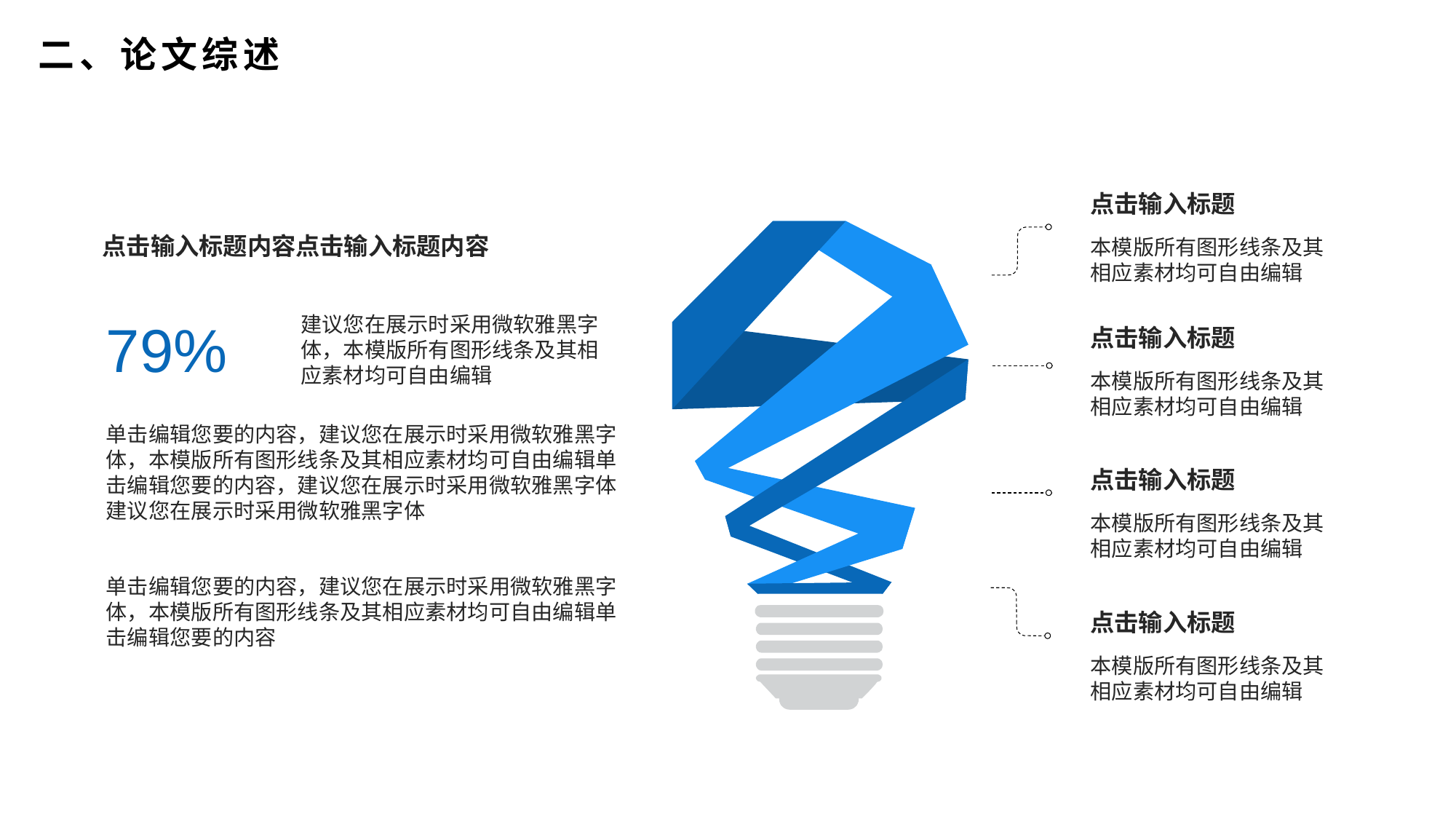

二、论文综述
点击输入标题

点击输入标题内容点击输入标题内容

本模版所有图形线条及其相应素材均可自由编辑
79%
建议您在展示时采用微软雅黑字体，本模版所有图形线条及其相应素材均可自由编辑
点击输入标题
本模版所有图形线条及其相应素材均可自由编辑

单击编辑您要的内容，建议您在展示时采用微软雅黑字体，本模版所有图形线条及其相应素材均可自由编辑单击编辑您要的内容，建议您在展示时采用微软雅黑字体建议您在展示时采用微软雅黑字体
点击输入标题

本模版所有图形线条及其相应素材均可自由编辑
单击编辑您要的内容，建议您在展示时采用微软雅黑字体，本模版所有图形线条及其相应素材均可自由编辑单击编辑您要的内容

点击输入标题
本模版所有图形线条及其相应素材均可自由编辑